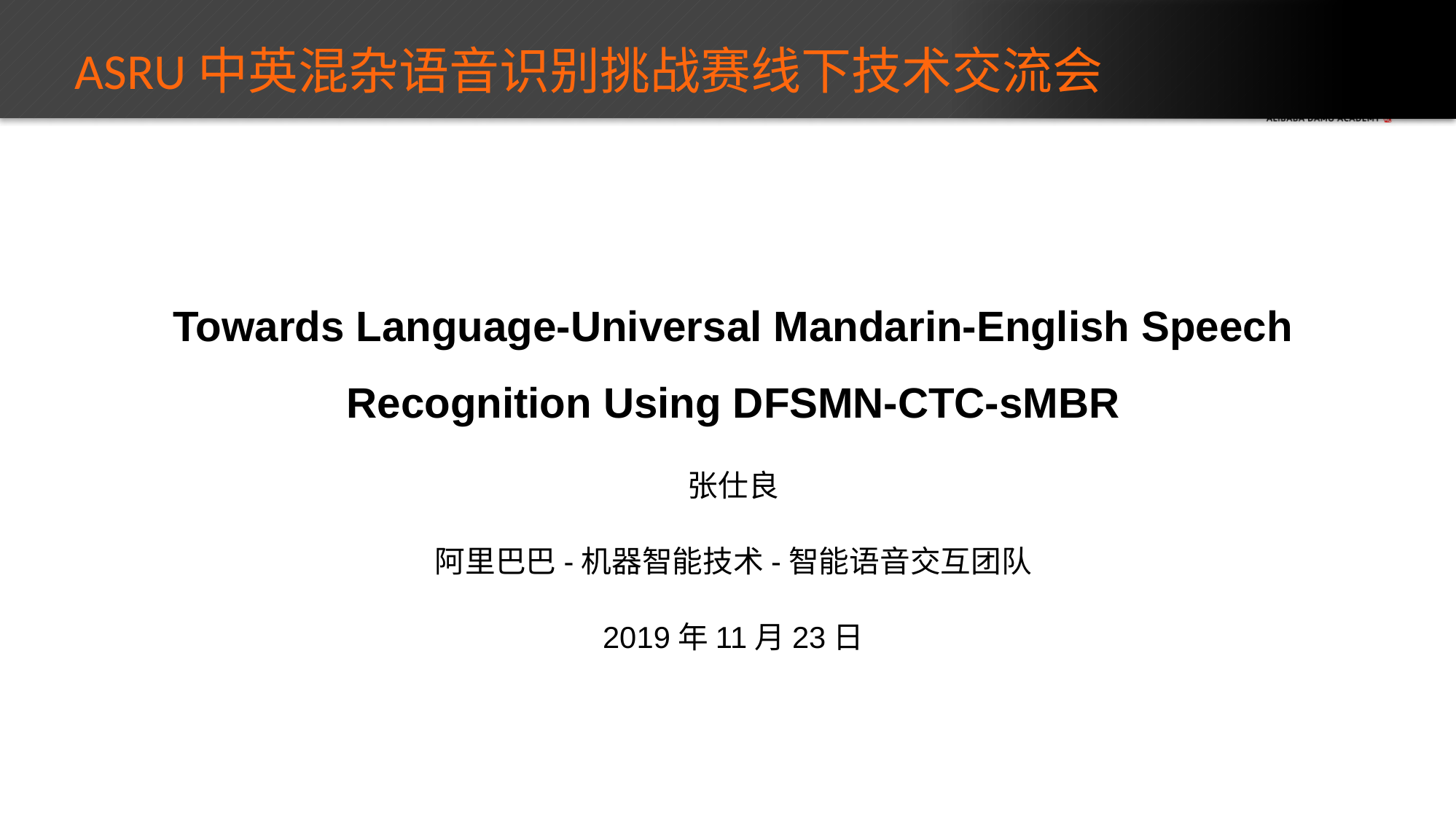

# ASRU中英混杂语音识别挑战赛线下技术交流会

Towards Language-Universal Mandarin-English Speech Recognition Using DFSMN-CTC-sMBR
张仕良
阿里巴巴-机器智能技术-智能语音交互团队
2019年11月23日